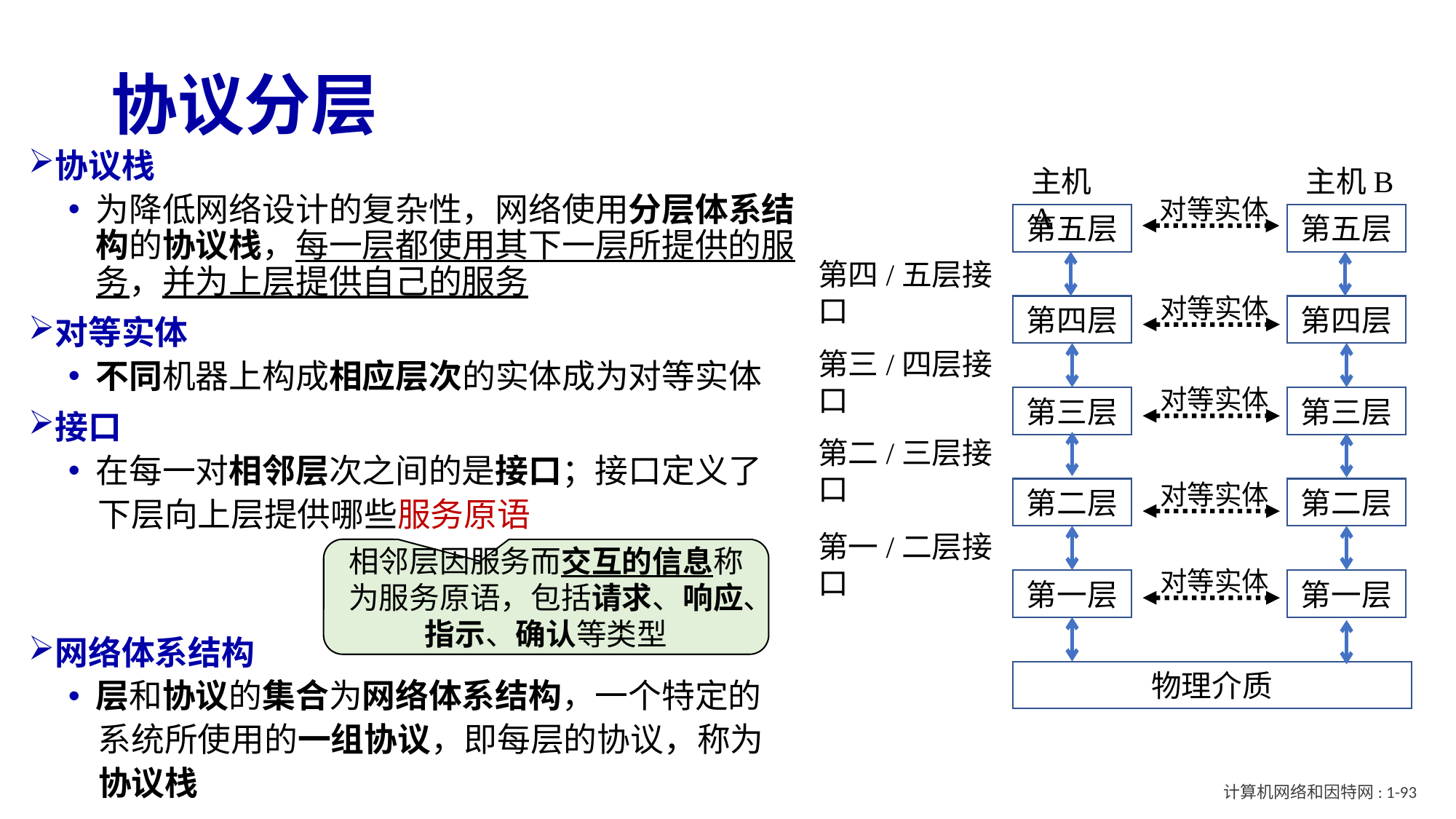

# 协议分层
协议栈
为降低网络设计的复杂性，网络使用分层体系结构的协议栈，每一层都使用其下一层所提供的服务，并为上层提供自己的服务
对等实体
不同机器上构成相应层次的实体成为对等实体
接口
在每一对相邻层次之间的是接口；接口定义了
   下层向上层提供哪些服务原语

网络体系结构
层和协议的集合为网络体系结构，一个特定的
   系统所使用的一组协议，即每层的协议，称为
   协议栈
主机A
主机B
第五层
第五层
第四层
第四层
第三层
第三层
第二层
第二层
第一层
第一层
物理介质
第四/五层接口
第三/四层接口
第二/三层接口
第一/二层接口
对等实体

对等实体

对等实体

对等实体

相邻层因服务而交互的信息称为服务原语，包括请求、响应、指示、确认等类型
对等实体

计算机网络和因特网: 1-93